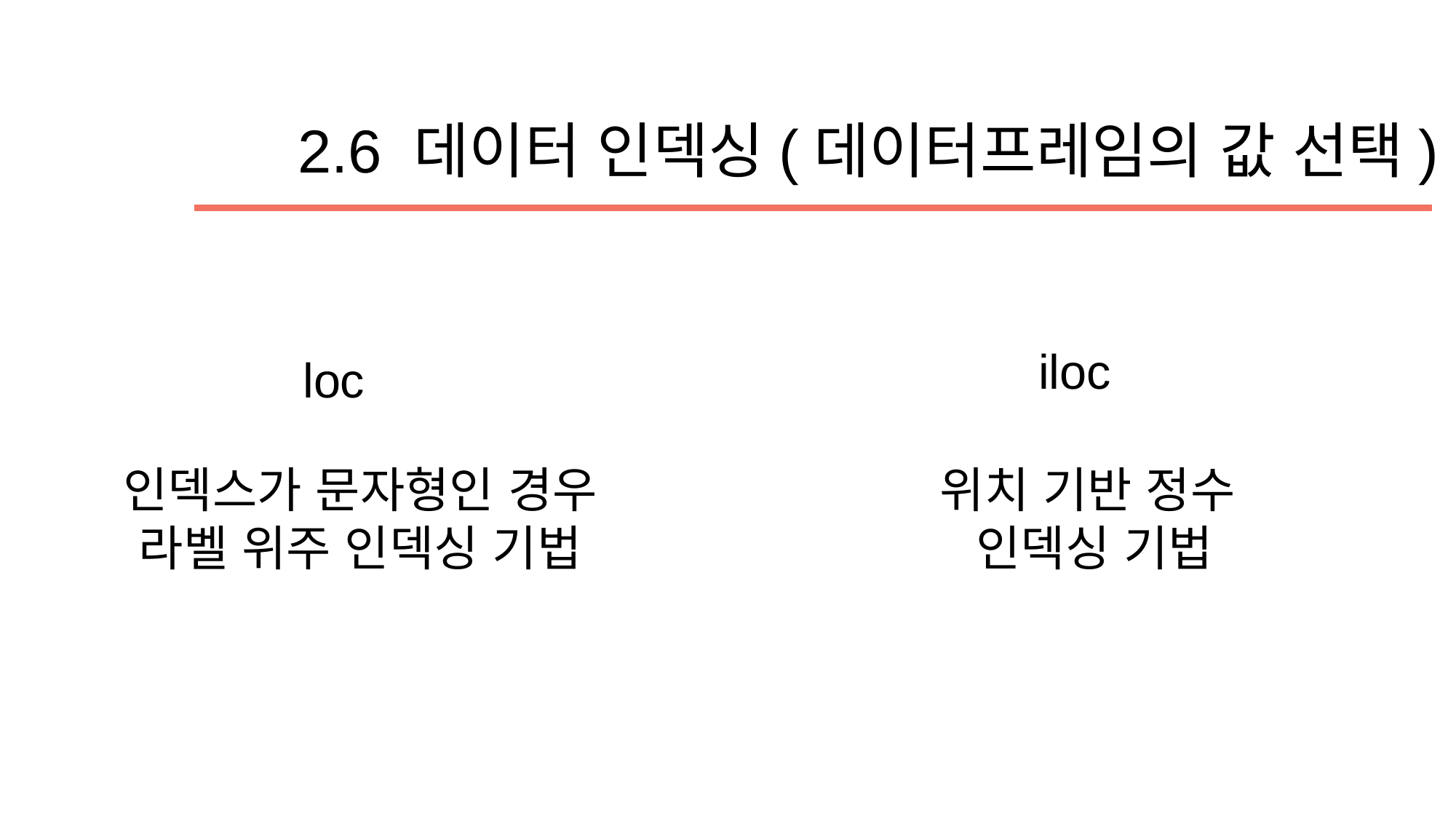

# 2.6 데이터 인덱싱(데이터프레임의 값 선택)
iloc
loc
인덱스가 문자형인 경우
라벨 위주 인덱싱 기법
위치 기반 정수
인덱싱 기법